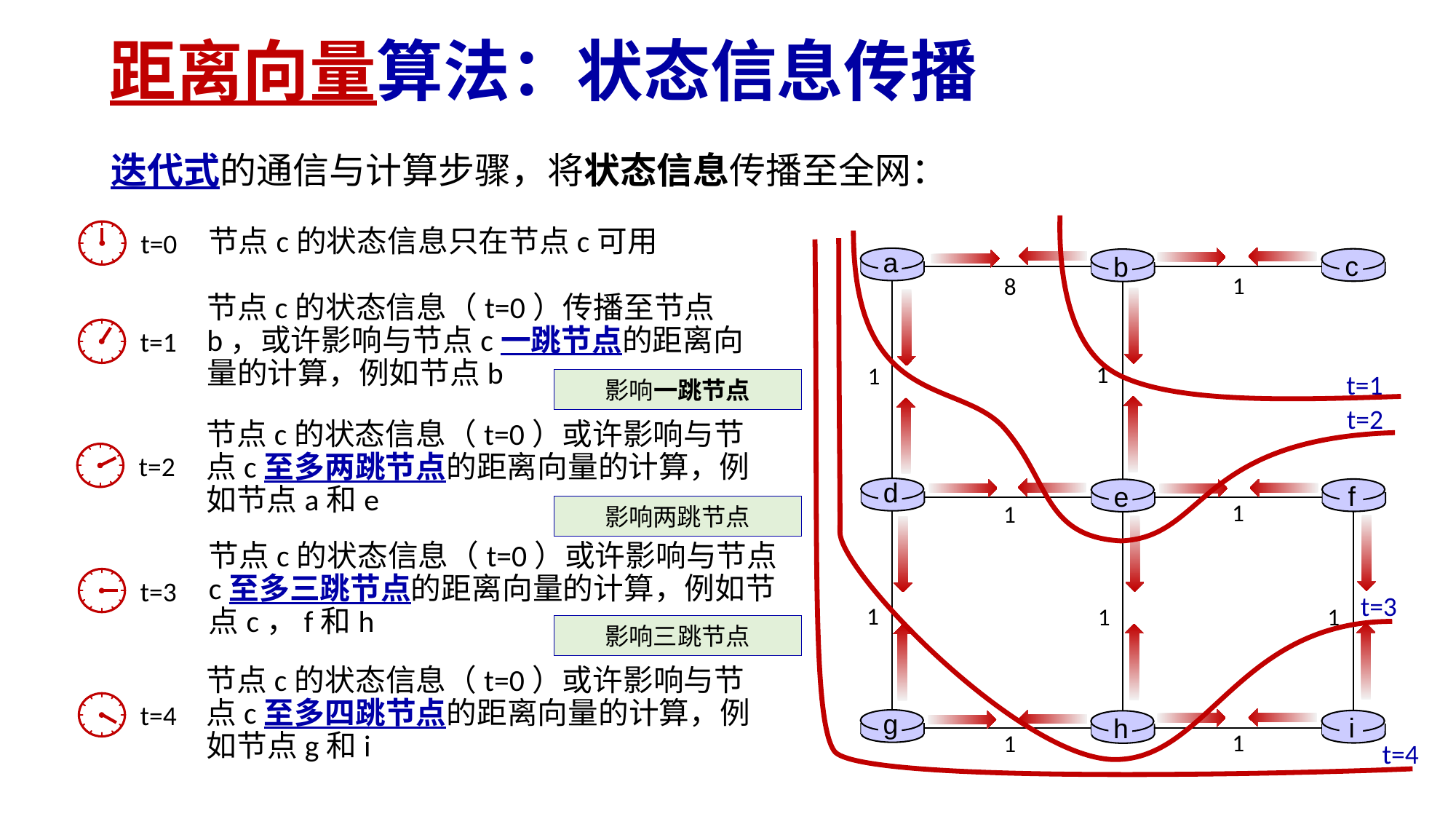

# 距离向量算法：状态信息传播
迭代式的通信与计算步骤，将状态信息传播至全网：

t=1
节点c的状态信息只在节点c可用

t=0

t=2

t=3

t=4
a

c

b

1
8

1
1

d

f

e

1
1

1
1
1

g

i

h

1
1
节点c的状态信息（t=0）传播至节点b，或许影响与节点c一跳节点的距离向量的计算，例如节点b

t=1
影响一跳节点
节点c的状态信息（t=0）或许影响与节点c至多两跳节点的距离向量的计算，例如节点a和e

t=2
影响两跳节点
节点c的状态信息（t=0）或许影响与节点c至多三跳节点的距离向量的计算，例如节点c，f和h

t=3
影响三跳节点
节点c的状态信息（t=0）或许影响与节点c至多四跳节点的距离向量的计算，例如节点g和i

t=4